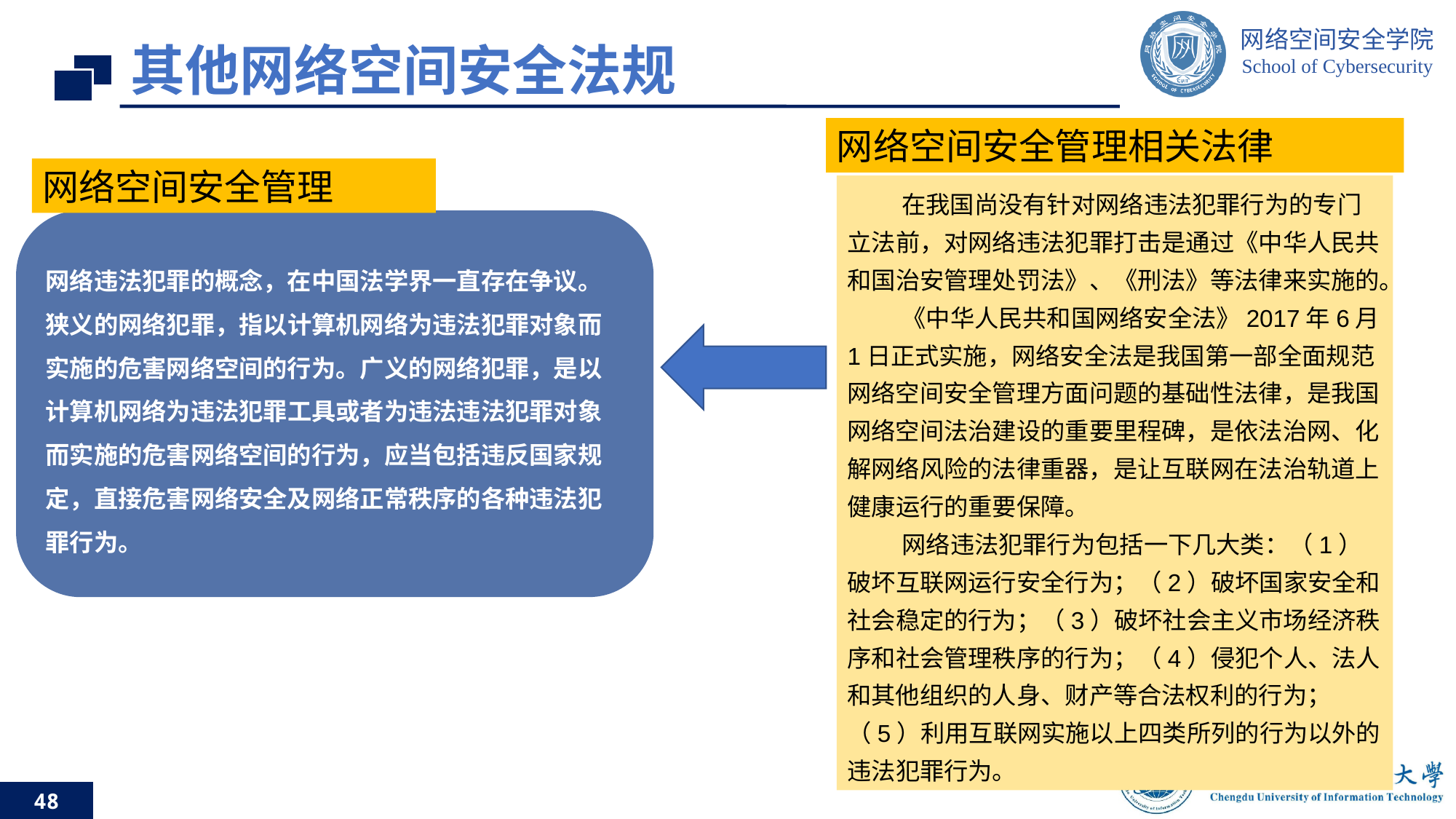

其他网络空间安全法规
网络空间安全管理相关法律
网络空间安全管理
在我国尚没有针对网络违法犯罪行为的专门立法前，对网络违法犯罪打击是通过《中华人民共和国治安管理处罚法》、《刑法》等法律来实施的。
《中华人民共和国网络安全法》2017年6月1日正式实施，网络安全法是我国第一部全面规范网络空间安全管理方面问题的基础性法律，是我国网络空间法治建设的重要里程碑，是依法治网、化解网络风险的法律重器，是让互联网在法治轨道上健康运行的重要保障。
网络违法犯罪行为包括一下几大类：（1）破坏互联网运行安全行为；（2）破坏国家安全和社会稳定的行为；（3）破坏社会主义市场经济秩序和社会管理秩序的行为；（4）侵犯个人、法人和其他组织的人身、财产等合法权利的行为；（5）利用互联网实施以上四类所列的行为以外的违法犯罪行为。
网络违法犯罪的概念，在中国法学界一直存在争议。狭义的网络犯罪，指以计算机网络为违法犯罪对象而实施的危害网络空间的行为。广义的网络犯罪，是以计算机网络为违法犯罪工具或者为违法违法犯罪对象而实施的危害网络空间的行为，应当包括违反国家规定，直接危害网络安全及网络正常秩序的各种违法犯罪行为。

48